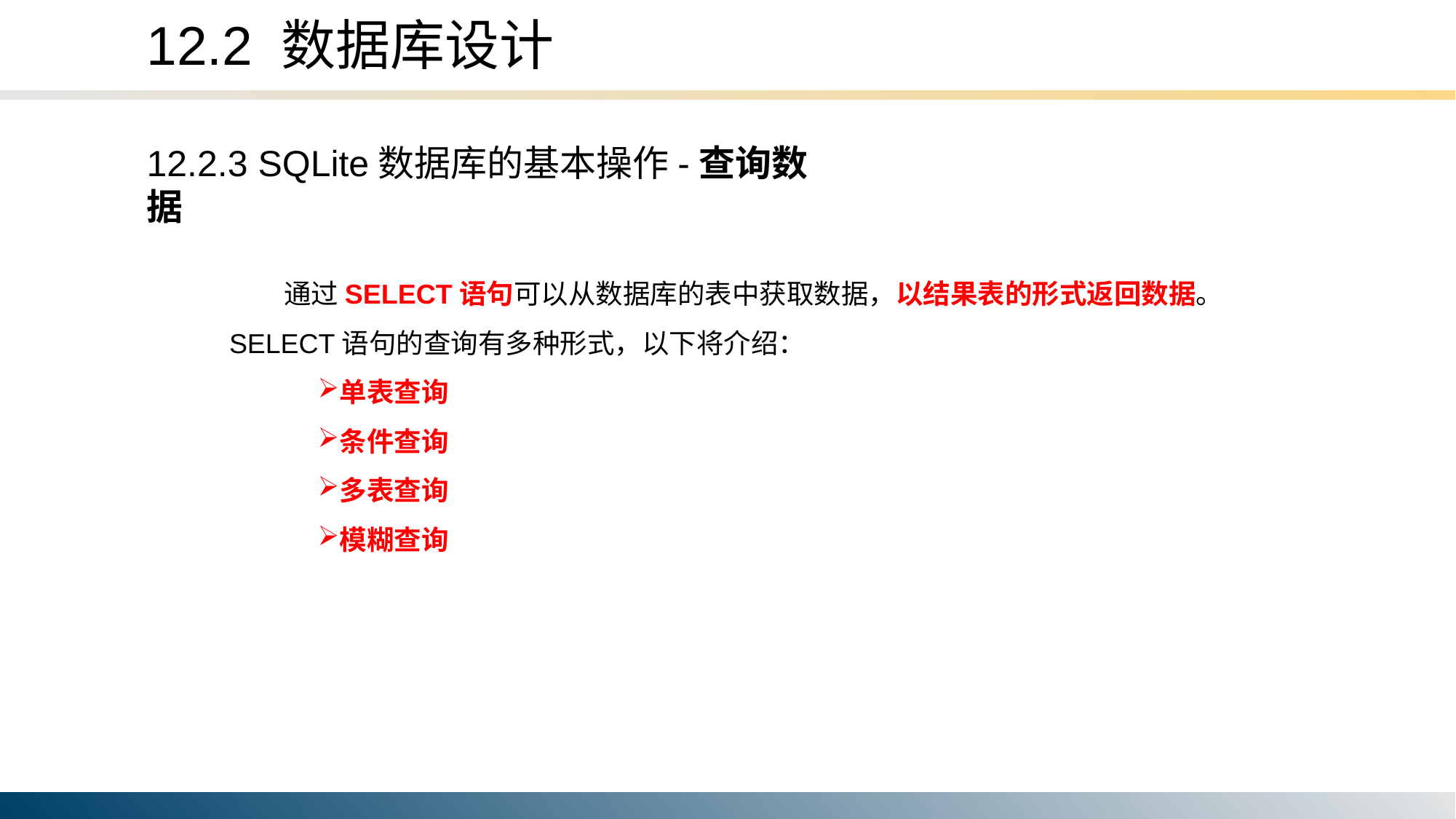

12.2 数据库设计
12.2.3 SQLite数据库的基本操作-查询数据
通过SELECT语句可以从数据库的表中获取数据，以结果表的形式返回数据。SELECT语句的查询有多种形式，以下将介绍：
单表查询
条件查询
多表查询
模糊查询